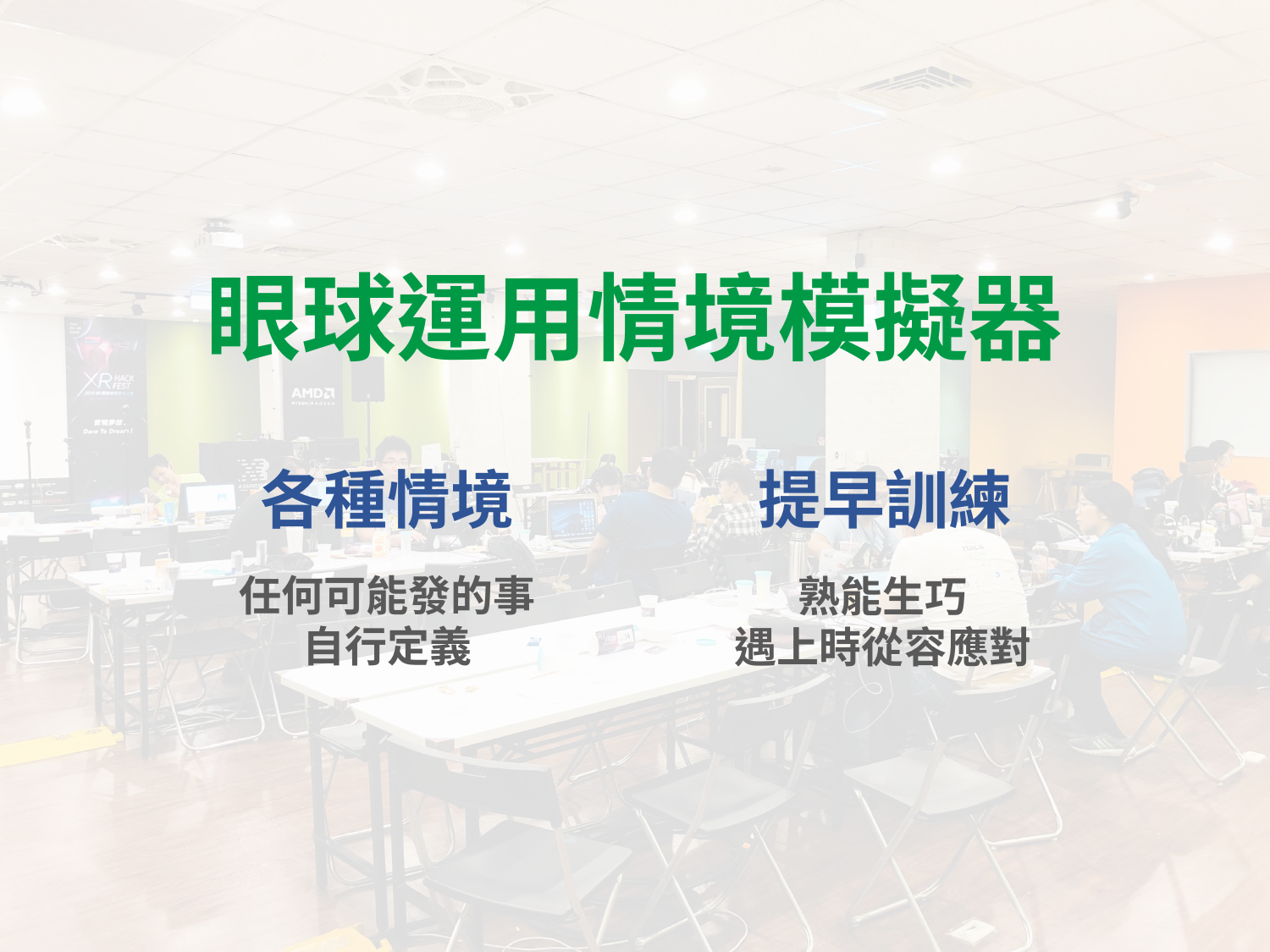

眼球運用情境模擬器
各種情境
提早訓練
任何可能發的事
自行定義
熟能生巧
遇上時從容應對